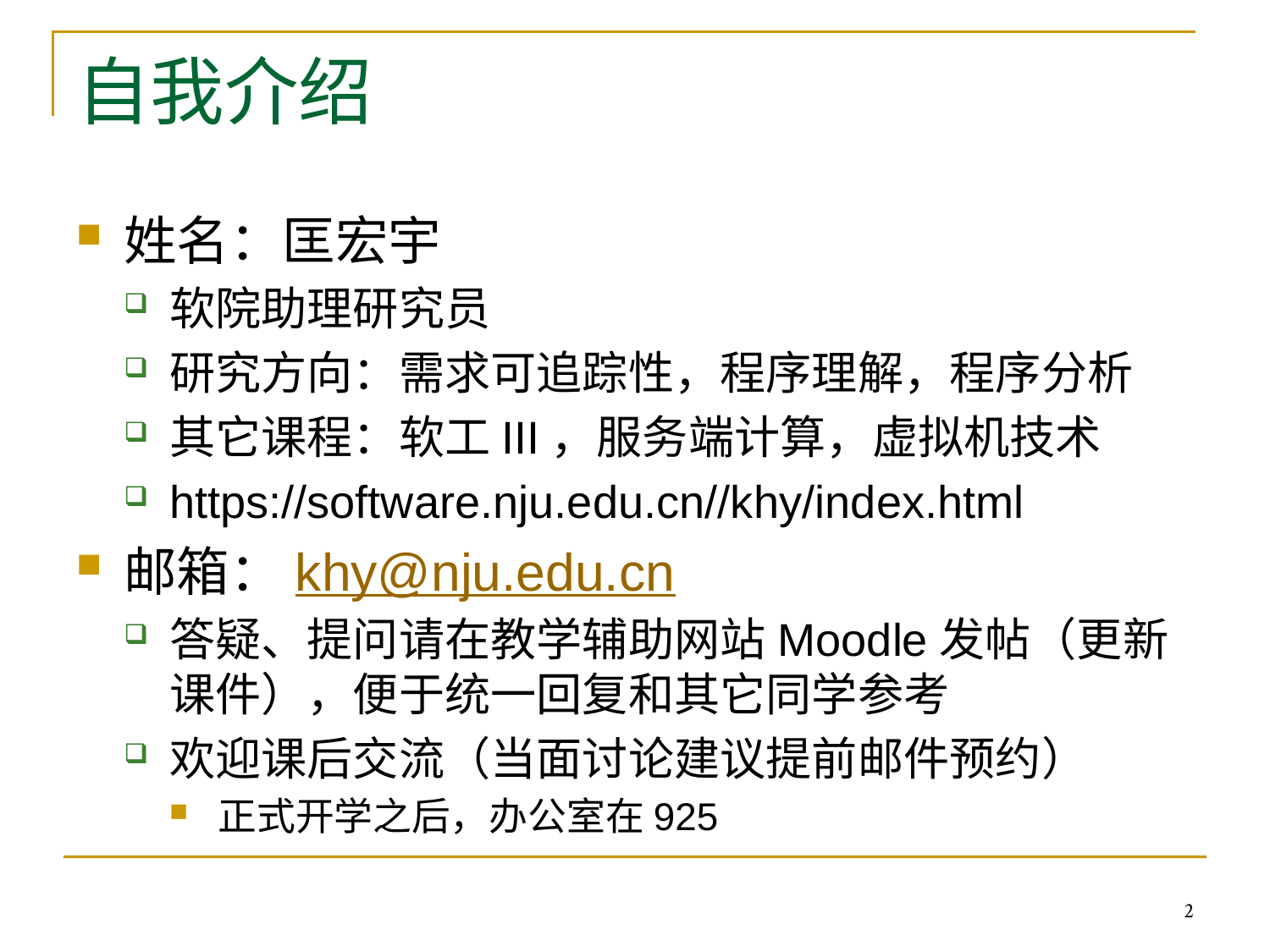

# 自我介绍
姓名：匡宏宇
软院助理研究员
研究方向：需求可追踪性，程序理解，程序分析
其它课程：软工III，服务端计算，虚拟机技术
https://software.nju.edu.cn//khy/index.html
邮箱：khy@nju.edu.cn
答疑、提问请在教学辅助网站Moodle发帖（更新课件），便于统一回复和其它同学参考
欢迎课后交流（当面讨论建议提前邮件预约）
正式开学之后，办公室在925
2